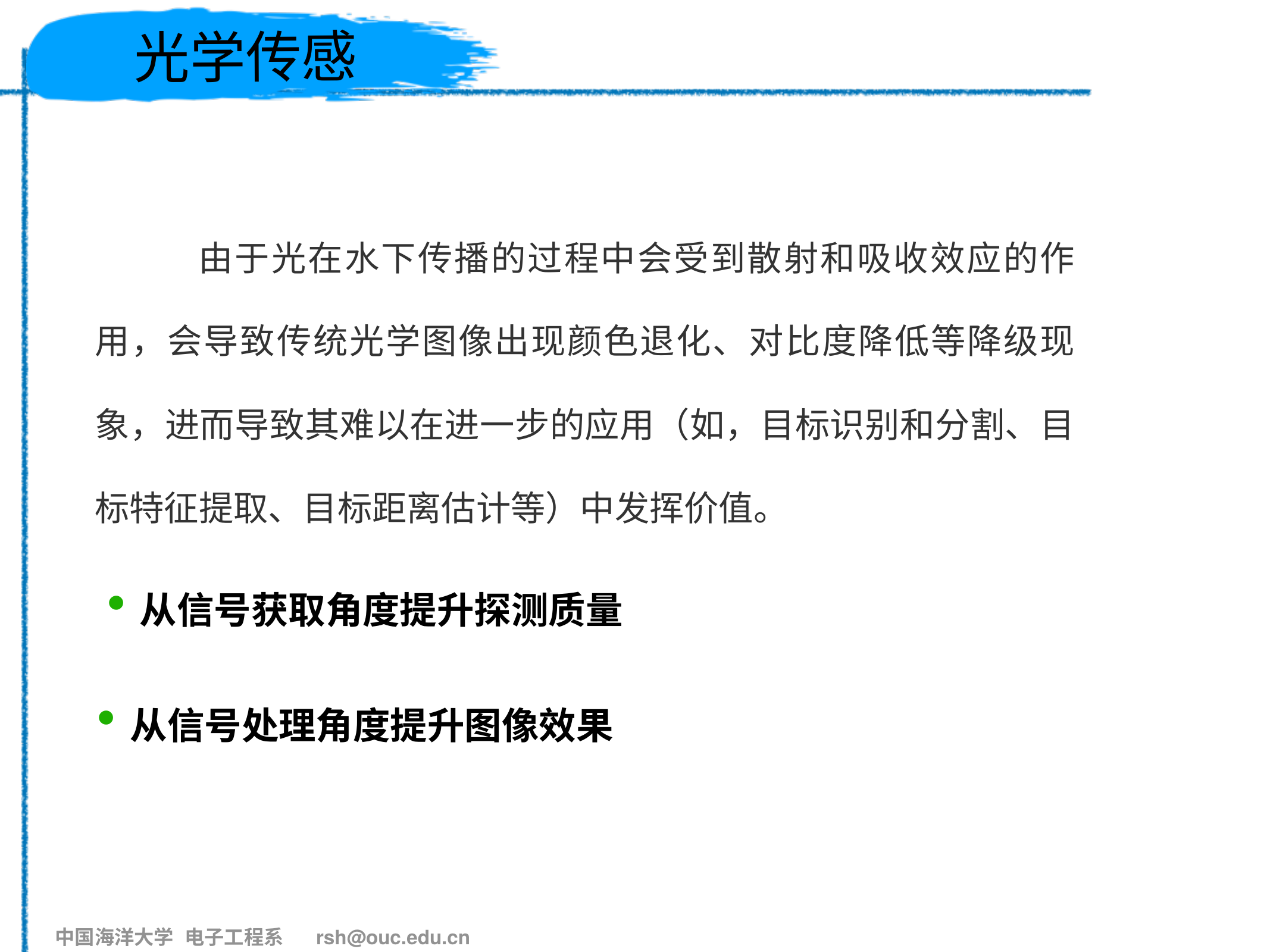

# 光学传感
        由于光在水下传播的过程中会受到散射和吸收效应的作用，会导致传统光学图像出现颜色退化、对比度降低等降级现象，进而导致其难以在进一步的应用（如，目标识别和分割、目标特征提取、目标距离估计等）中发挥价值。
从信号获取角度提升探测质量
从信号处理角度提升图像效果